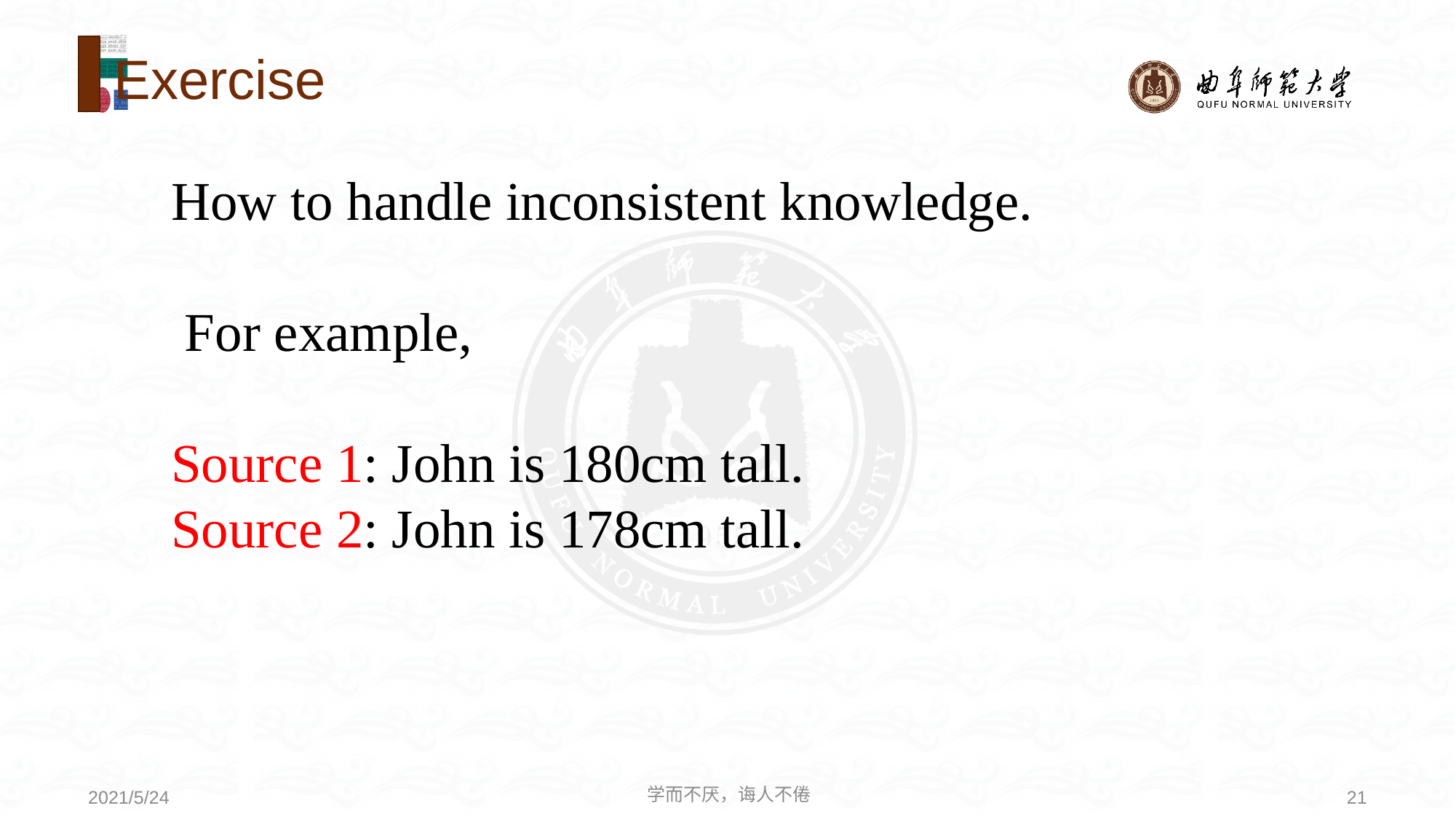

# Exercise
How to handle inconsistent knowledge.

 For example,

Source 1: John is 180cm tall.
Source 2: John is 178cm tall.
学而不厌，诲人不倦
21
2021/5/24